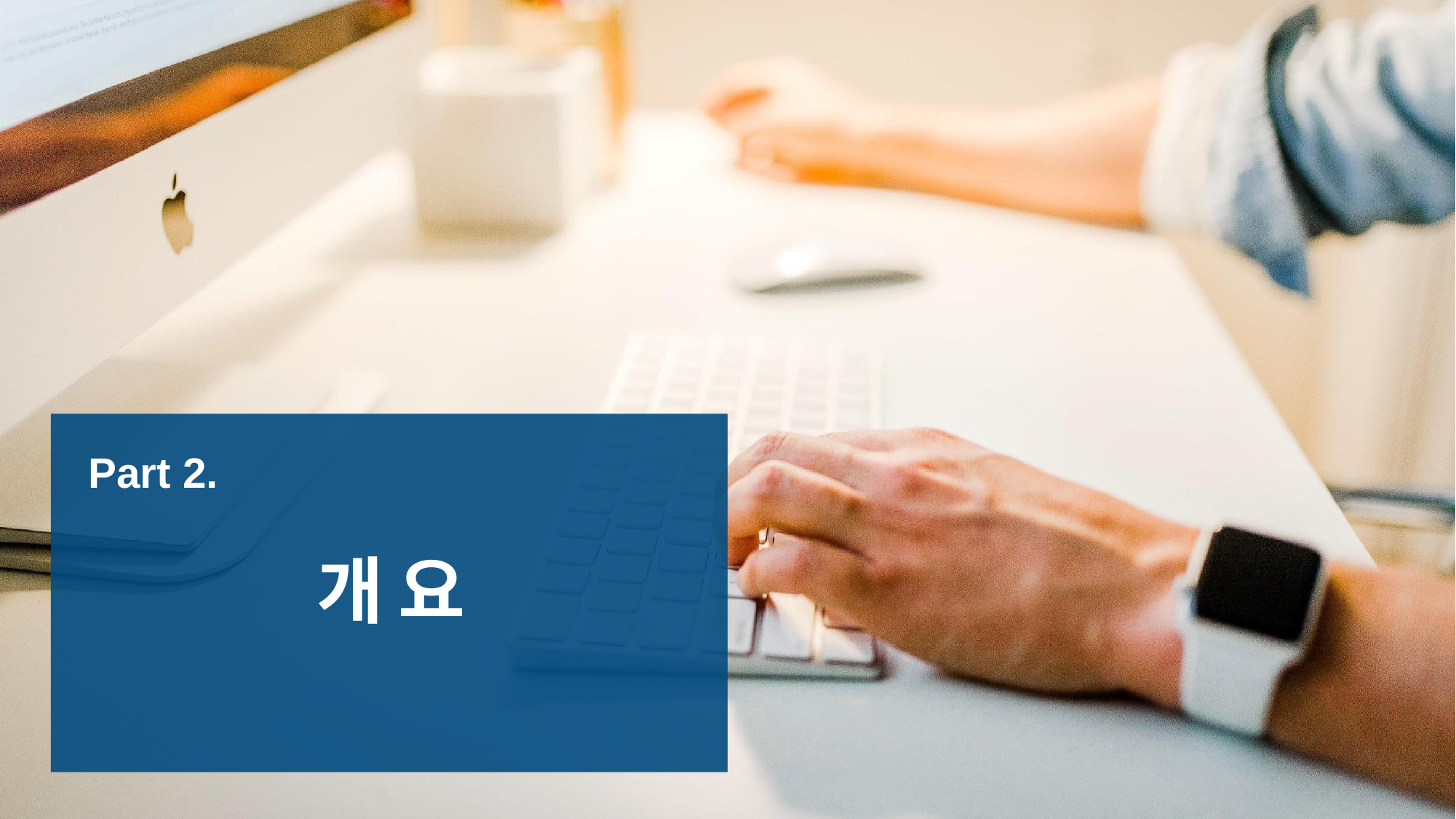

# Part 2.
개요
ⓒSaebyeol Yu. Saebyeol’s PowerPoint